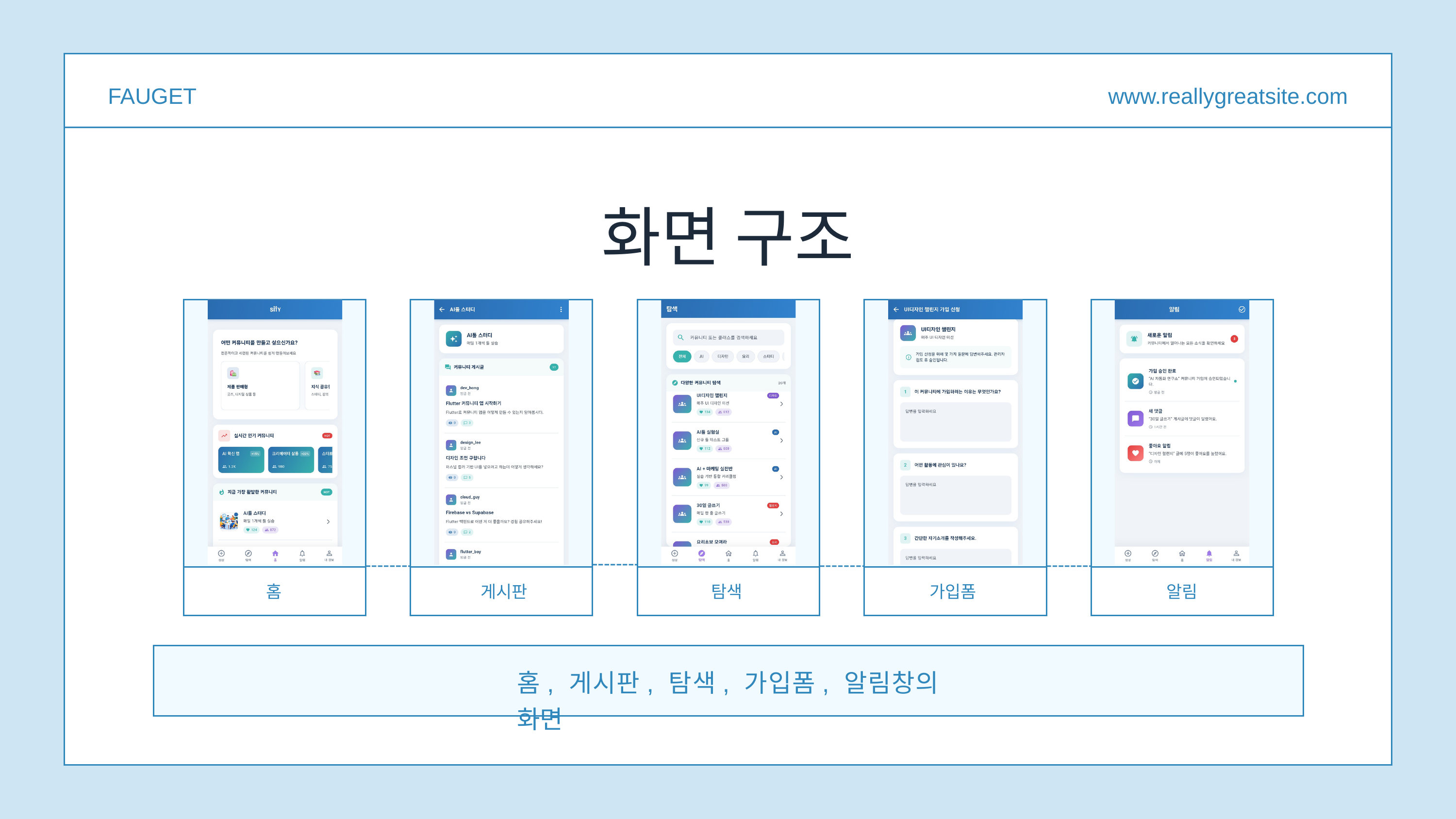

FAUGET
www.reallygreatsite.com

화면 구조

홈
게시판
탐색
가입폼
알림

홈, 게시판, 탐색, 가입폼, 알림창의 화면